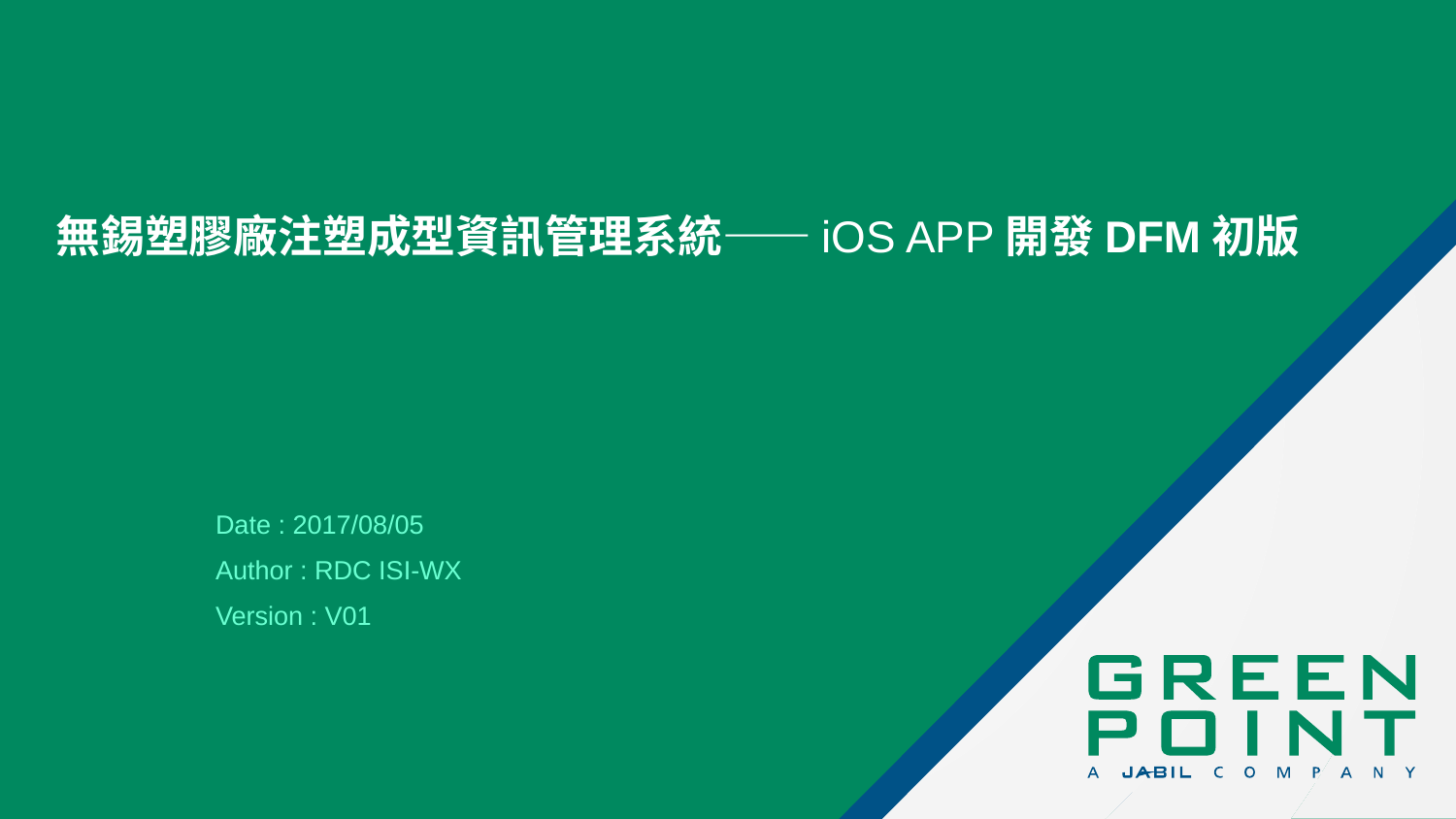

# 無錫塑膠廠注塑成型資訊管理系統——iOS APP開發DFM初版
 Date : 2017/08/05
 Author : RDC ISI-WX
 Version : V01